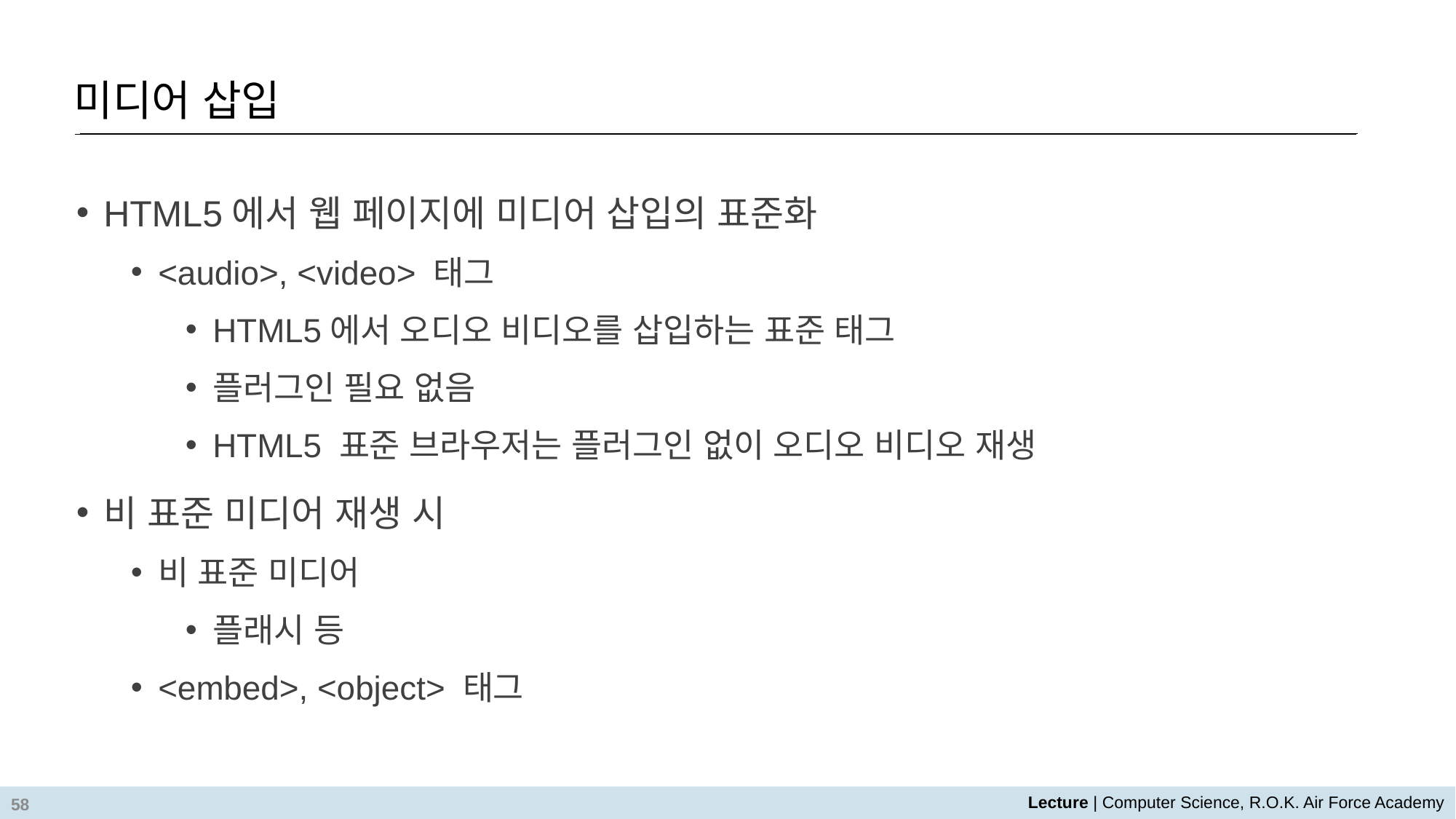

미디어 삽입
HTML5에서 웹 페이지에 미디어 삽입의 표준화
<audio>, <video> 태그
HTML5에서 오디오 비디오를 삽입하는 표준 태그
플러그인 필요 없음
HTML5 표준 브라우저는 플러그인 없이 오디오 비디오 재생
비 표준 미디어 재생 시
비 표준 미디어
플래시 등
<embed>, <object> 태그
58